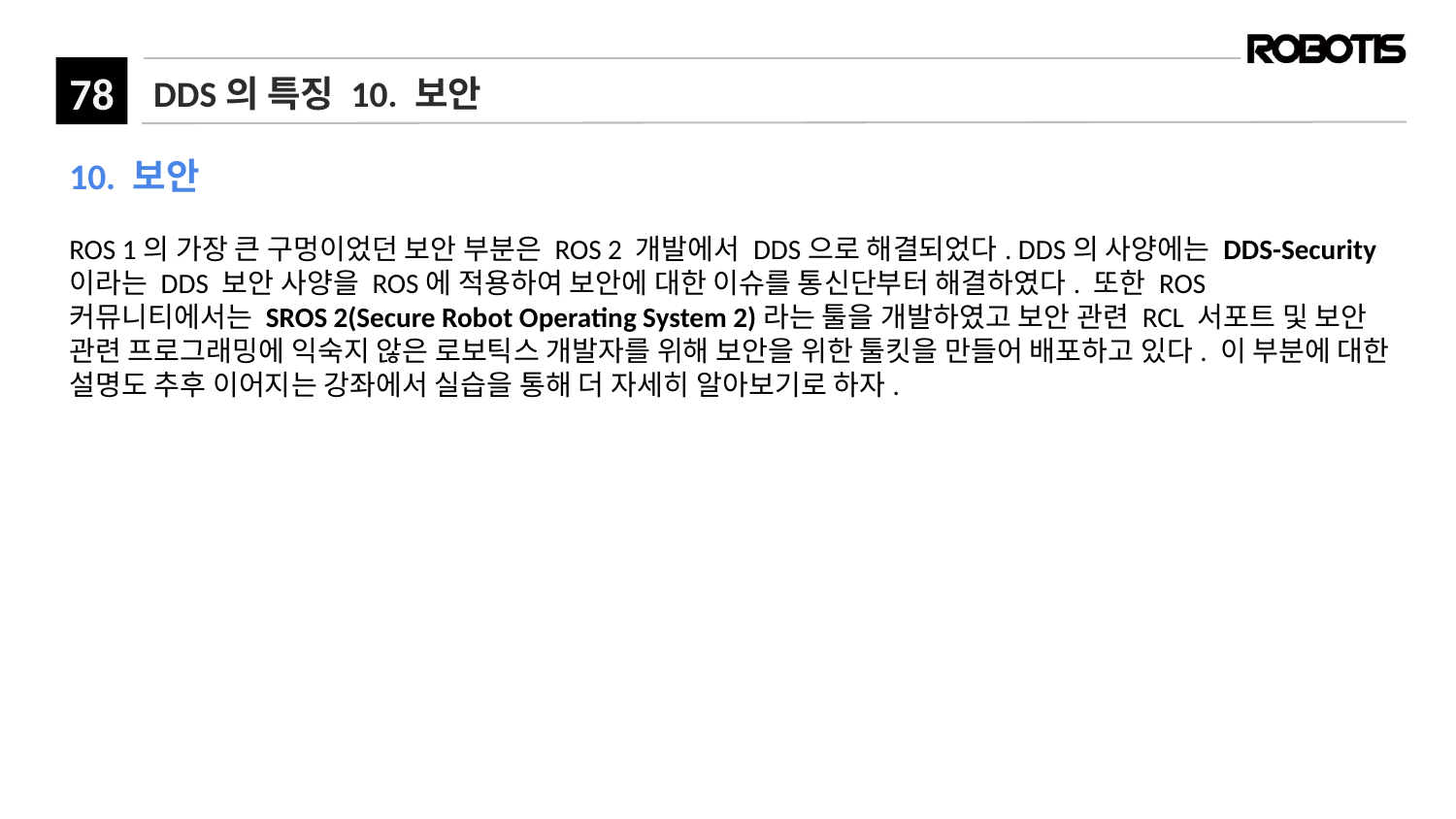

# DDS의 특징 10. 보안
10. 보안

ROS 1의 가장 큰 구멍이었던 보안 부분은 ROS 2 개발에서 DDS으로 해결되었다. DDS의 사양에는 DDS-Security이라는 DDS 보안 사양을 ROS에 적용하여 보안에 대한 이슈를 통신단부터 해결하였다. 또한 ROS 커뮤니티에서는 SROS 2(Secure Robot Operating System 2)라는 툴을 개발하였고 보안 관련 RCL 서포트 및 보안 관련 프로그래밍에 익숙지 않은 로보틱스 개발자를 위해 보안을 위한 툴킷을 만들어 배포하고 있다. 이 부분에 대한 설명도 추후 이어지는 강좌에서 실습을 통해 더 자세히 알아보기로 하자.